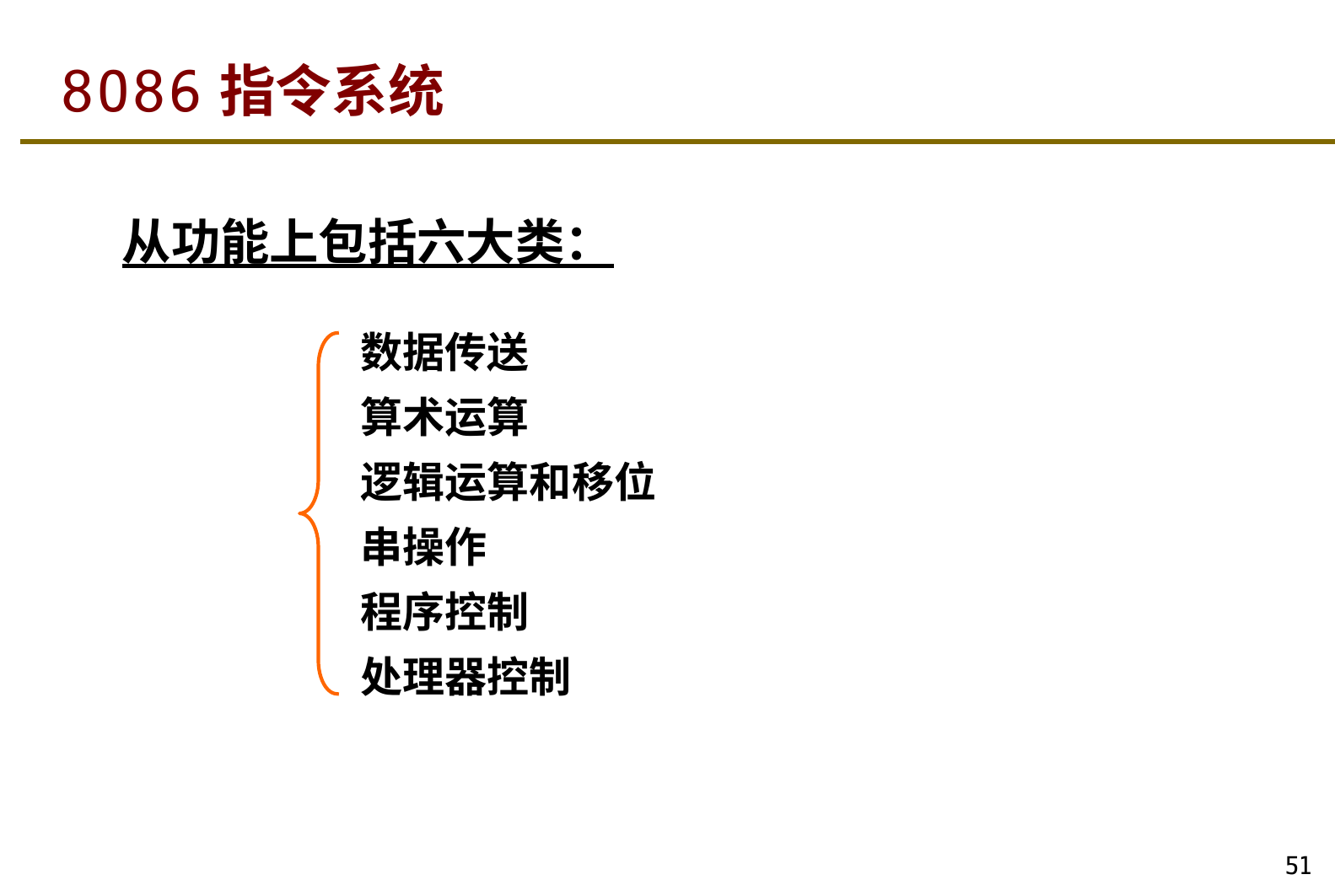

# 8086指令系统
从功能上包括六大类：
数据传送
算术运算
逻辑运算和移位
串操作
程序控制
处理器控制

51